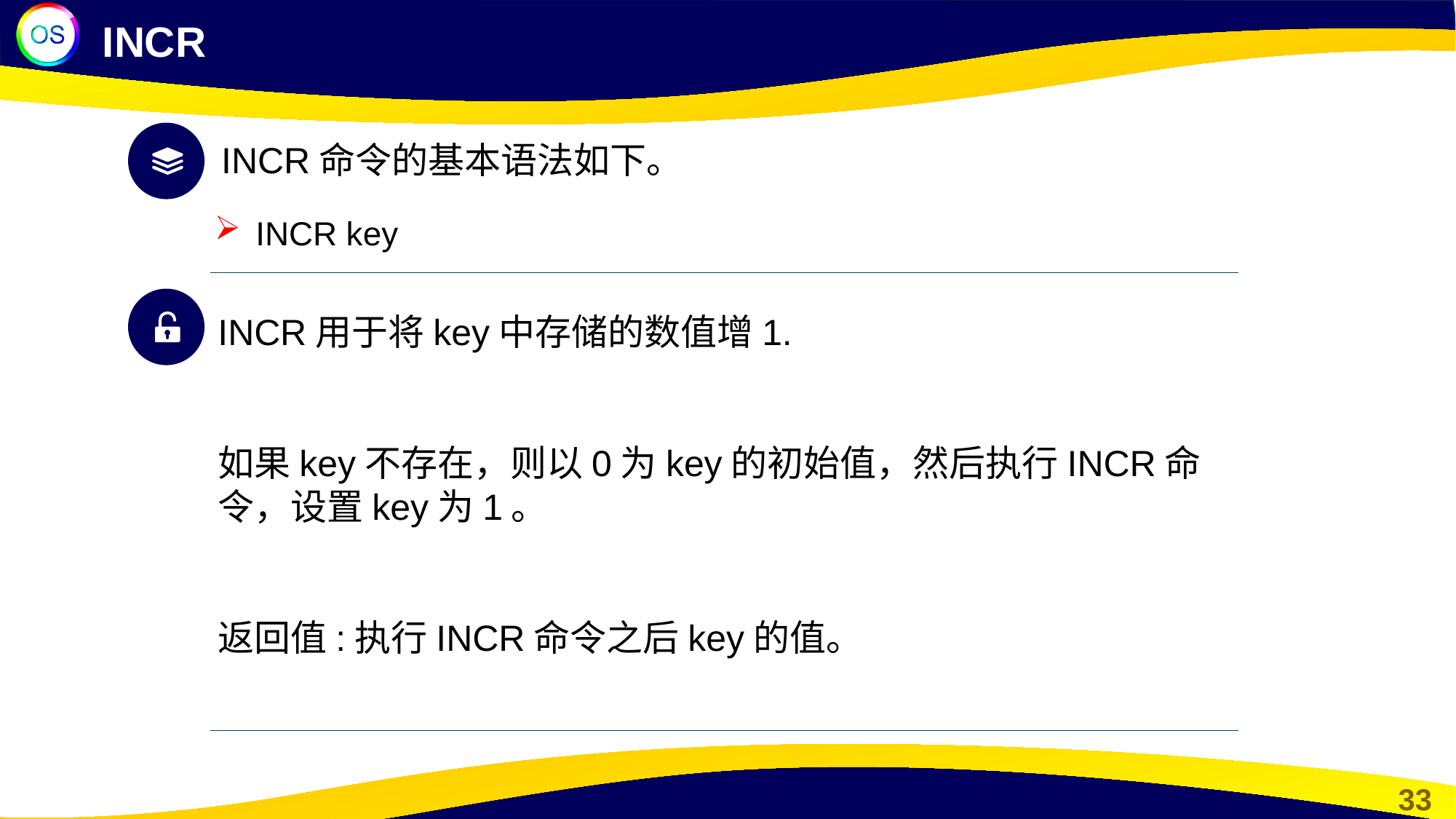

INCR

INCR命令的基本语法如下。

INCR key

INCR用于将key中存储的数值增1.

如果key不存在，则以0为key的初始值，然后执行INCR命令，设置key为1。

返回值:执行INCR命令之后key的值。